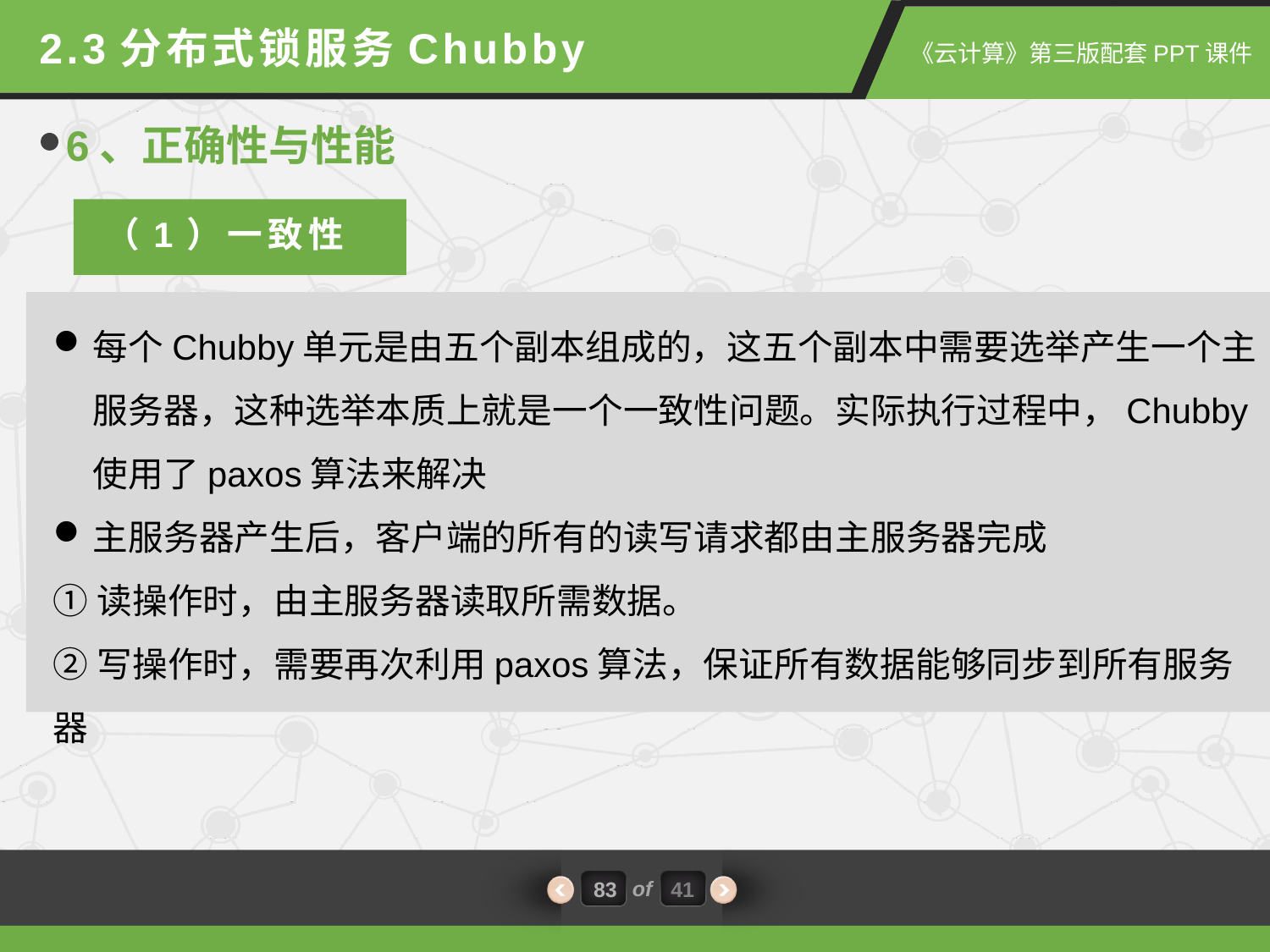

2.3分布式锁服务Chubby
6、正确性与性能

（1）一致性

每个Chubby单元是由五个副本组成的，这五个副本中需要选举产生一个主服务器，这种选举本质上就是一个一致性问题。实际执行过程中，Chubby使用了paxos算法来解决
主服务器产生后，客户端的所有的读写请求都由主服务器完成
①读操作时，由主服务器读取所需数据。
②写操作时，需要再次利用paxos算法，保证所有数据能够同步到所有服务器
83